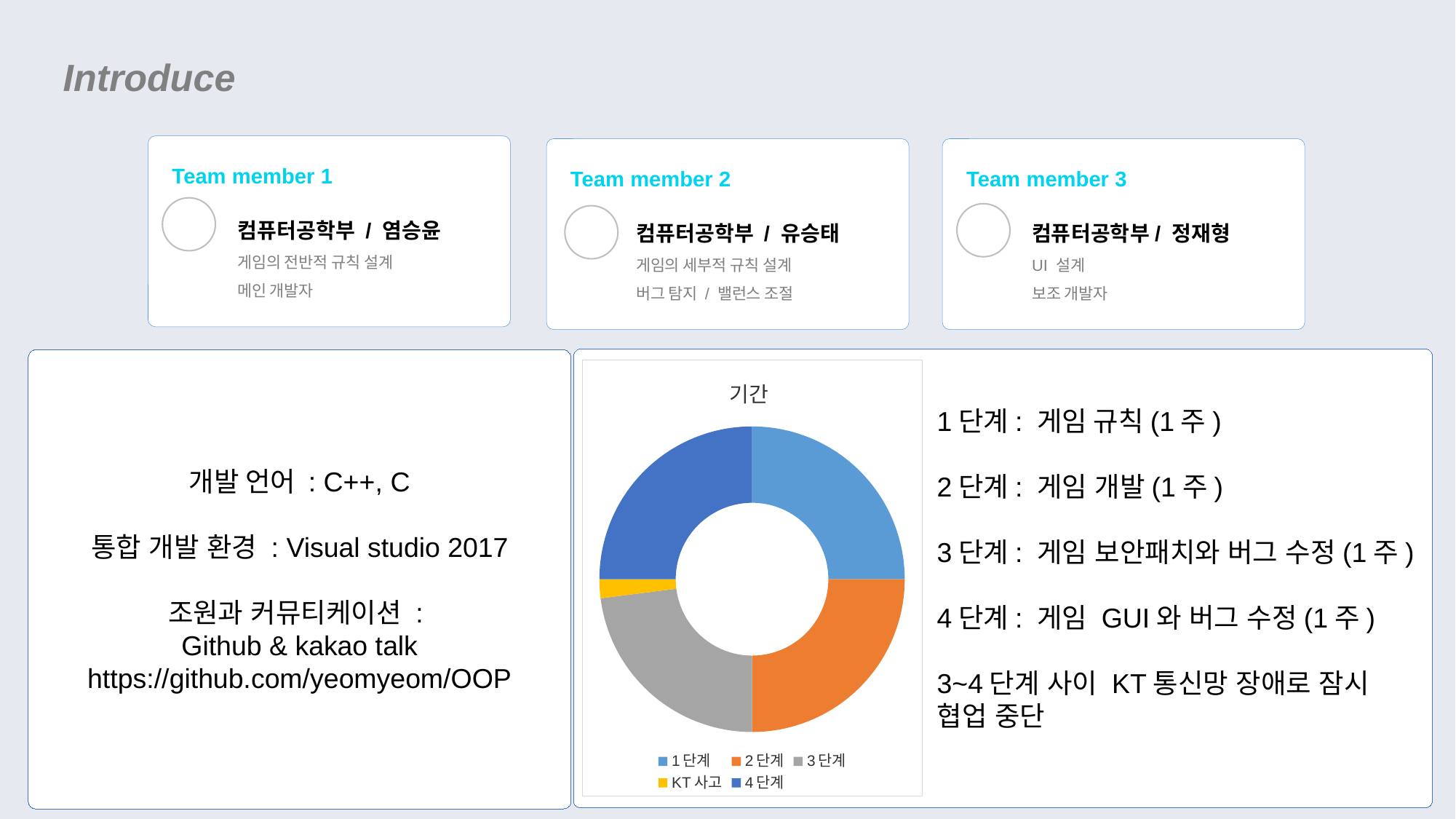

Introduce

Team member 1
Team member 2
Team member 3

컴퓨터공학부 / 염승윤
게임의 전반적 규칙 설계
메인 개발자
컴퓨터공학부 / 유승태
게임의 세부적 규칙 설계
버그 탐지 / 밸런스 조절

컴퓨터공학부/ 정재형
UI 설계
보조 개발자

개발 언어 : C++, C

통합 개발 환경 : Visual studio 2017

조원과 커뮤티케이션 :
Github & kakao talk
https://github.com/yeomyeom/OOP

### Chart: 기간

| Category | 기간 |
|---|---|
| 1단계 | 25.0 |
| 2단계 | 25.0 |
| 3단계 | 23.0 |
| KT사고 | 2.0 |
| 4단계 | 25.0 |
1단계: 게임 규칙(1주)

2단계: 게임 개발(1주)

3단계: 게임 보안패치와 버그 수정(1주)

4단계: 게임 GUI와 버그 수정(1주)

3~4단계 사이 KT통신망 장애로 잠시
협업 중단